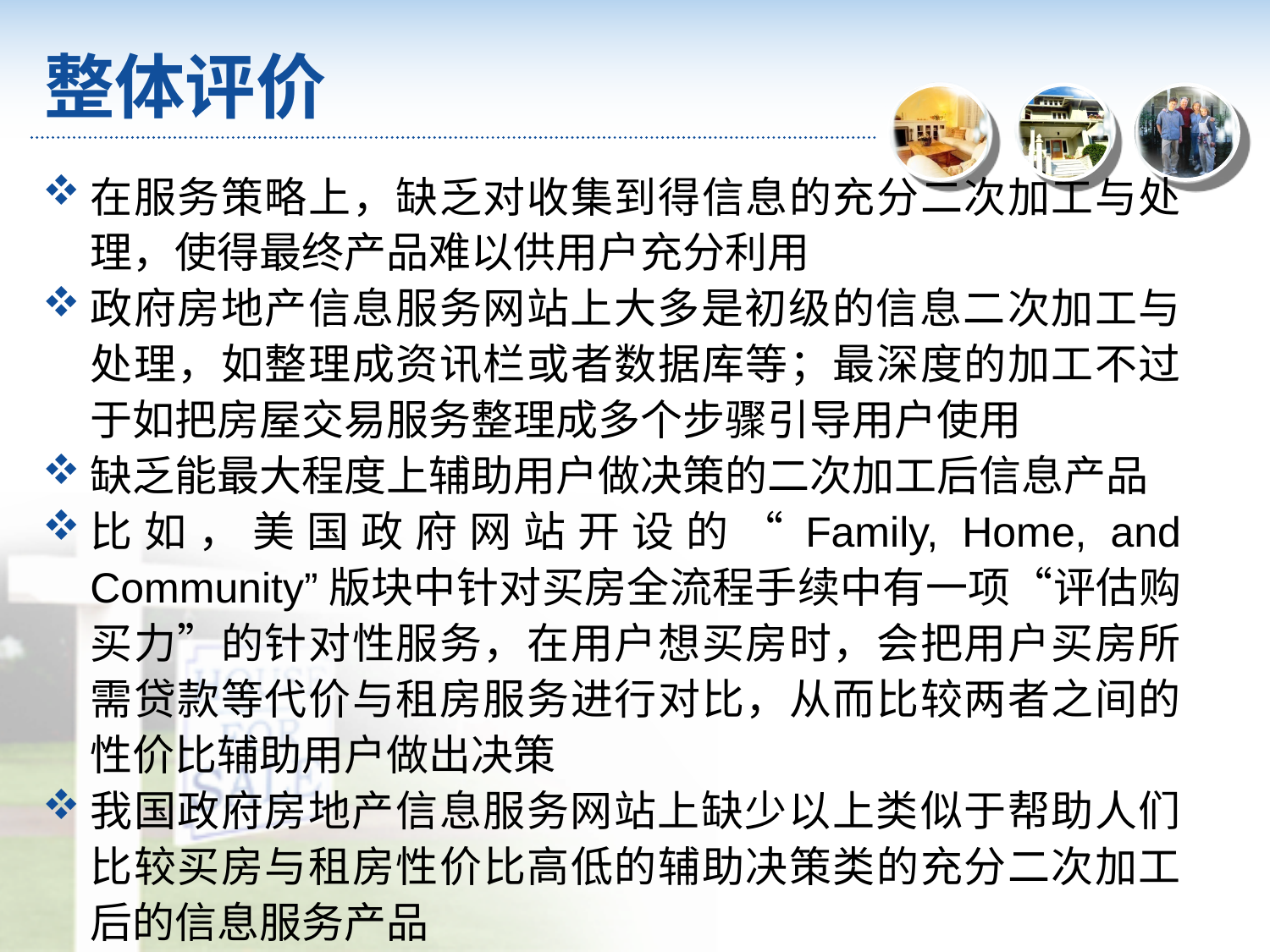

# 整体评价
在服务策略上，缺乏对收集到得信息的充分二次加工与处理，使得最终产品难以供用户充分利用
政府房地产信息服务网站上大多是初级的信息二次加工与处理，如整理成资讯栏或者数据库等；最深度的加工不过于如把房屋交易服务整理成多个步骤引导用户使用
缺乏能最大程度上辅助用户做决策的二次加工后信息产品
比如，美国政府网站开设的“Family, Home, and Community”版块中针对买房全流程手续中有一项“评估购买力”的针对性服务，在用户想买房时，会把用户买房所需贷款等代价与租房服务进行对比，从而比较两者之间的性价比辅助用户做出决策
我国政府房地产信息服务网站上缺少以上类似于帮助人们比较买房与租房性价比高低的辅助决策类的充分二次加工后的信息服务产品